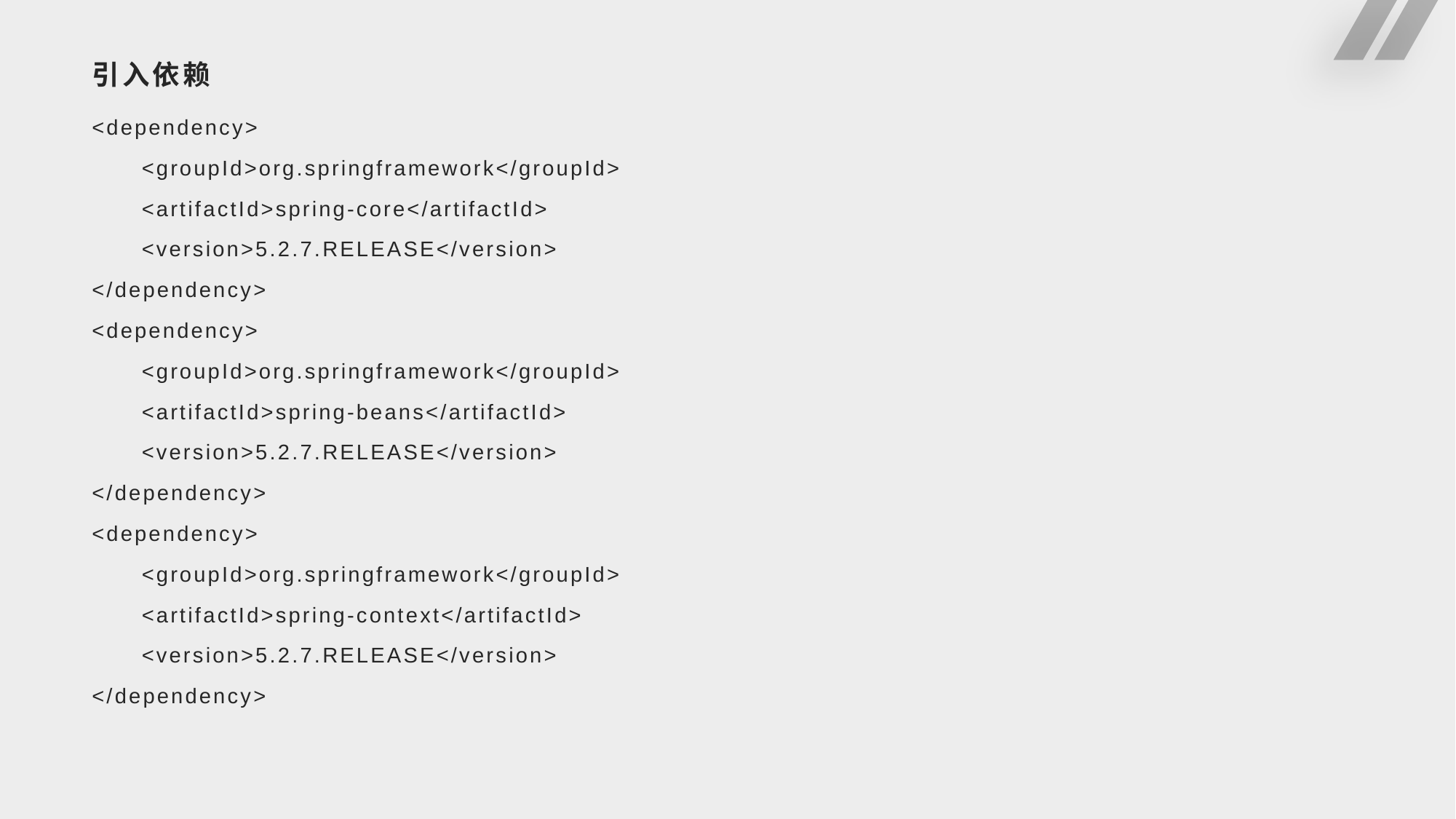

# 引入依赖
<dependency>
      <groupId>org.springframework</groupId>
      <artifactId>spring-core</artifactId>
      <version>5.2.7.RELEASE</version>
</dependency>
<dependency>
      <groupId>org.springframework</groupId>
      <artifactId>spring-beans</artifactId>
      <version>5.2.7.RELEASE</version>
</dependency>
<dependency>
      <groupId>org.springframework</groupId>
      <artifactId>spring-context</artifactId>
      <version>5.2.7.RELEASE</version>
</dependency>